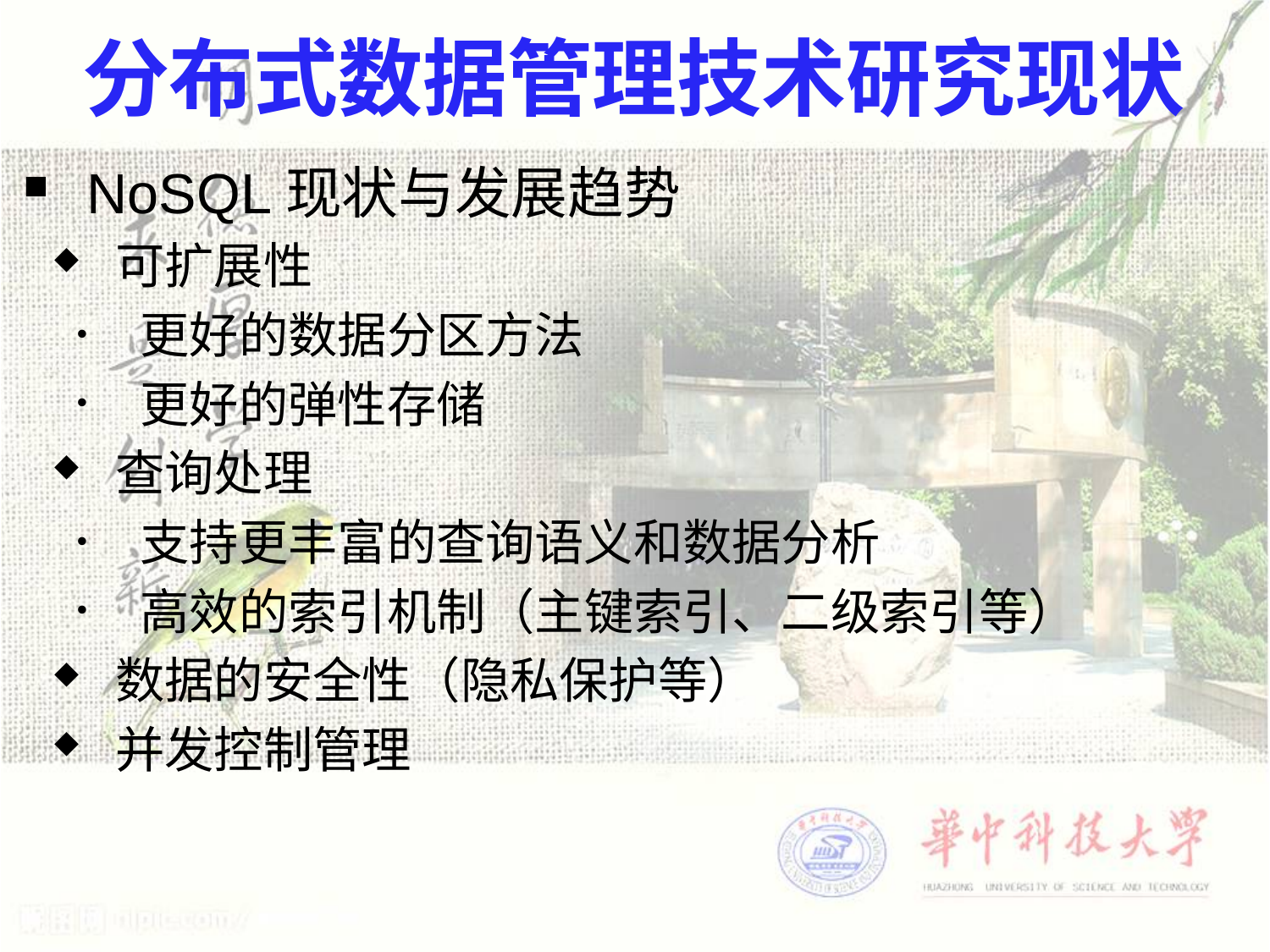

# 分布式数据管理技术研究现状
NoSQL现状与发展趋势
可扩展性
更好的数据分区方法
更好的弹性存储
查询处理
支持更丰富的查询语义和数据分析
高效的索引机制（主键索引、二级索引等）
数据的安全性（隐私保护等）
并发控制管理